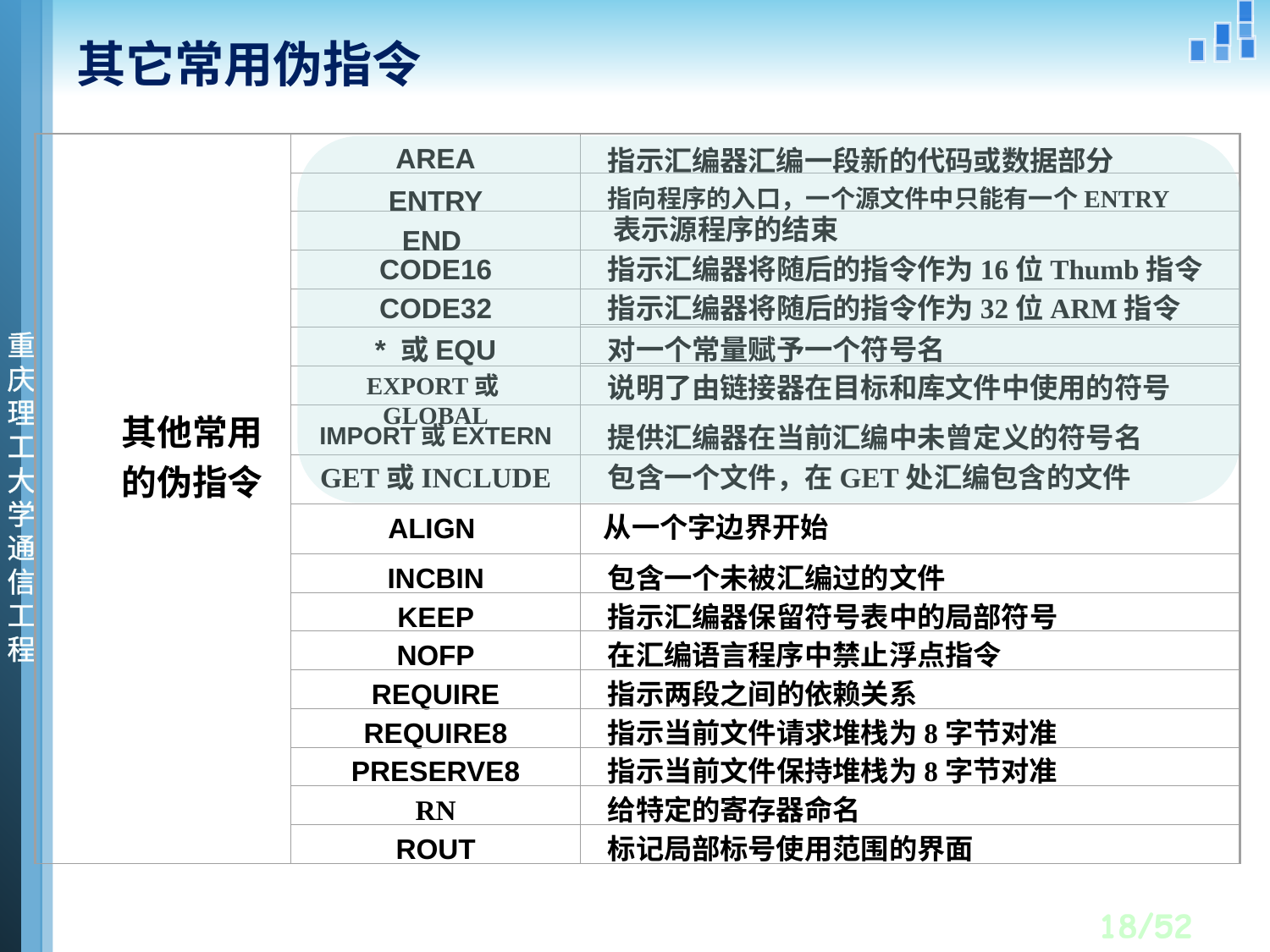

# 其它常用伪指令

其他常用
的伪指令

AREA

ALIGN

从一个字边界开始

指示汇编器汇编一段新的代码或数据部分

ENTRY

指向程序的入口，一个源文件中只能有一个ENTRY

表示源程序的结束

CODE16

指示汇编器将随后的指令作为16位Thumb指令

END

CODE32

指示汇编器将随后的指令作为32位ARM指令

* 或EQU

对一个常量赋予一个符号名

EXPORT或GLOBAL

说明了由链接器在目标和库文件中使用的符号

IMPORT或EXTERN

提供汇编器在当前汇编中未曾定义的符号名

GET或INCLUDE

包含一个文件，在GET处汇编包含的文件

INCBIN

包含一个未被汇编过的文件

KEEP

指示汇编器保留符号表中的局部符号

NOFP

在汇编语言程序中禁止浮点指令

REQUIRE

指示两段之间的依赖关系

REQUIRE8

指示当前文件请求堆栈为8字节对准

PRESERVE8

指示当前文件保持堆栈为8字节对准

RN

给特定的寄存器命名

ROUT

标记局部标号使用范围的界面

18/52